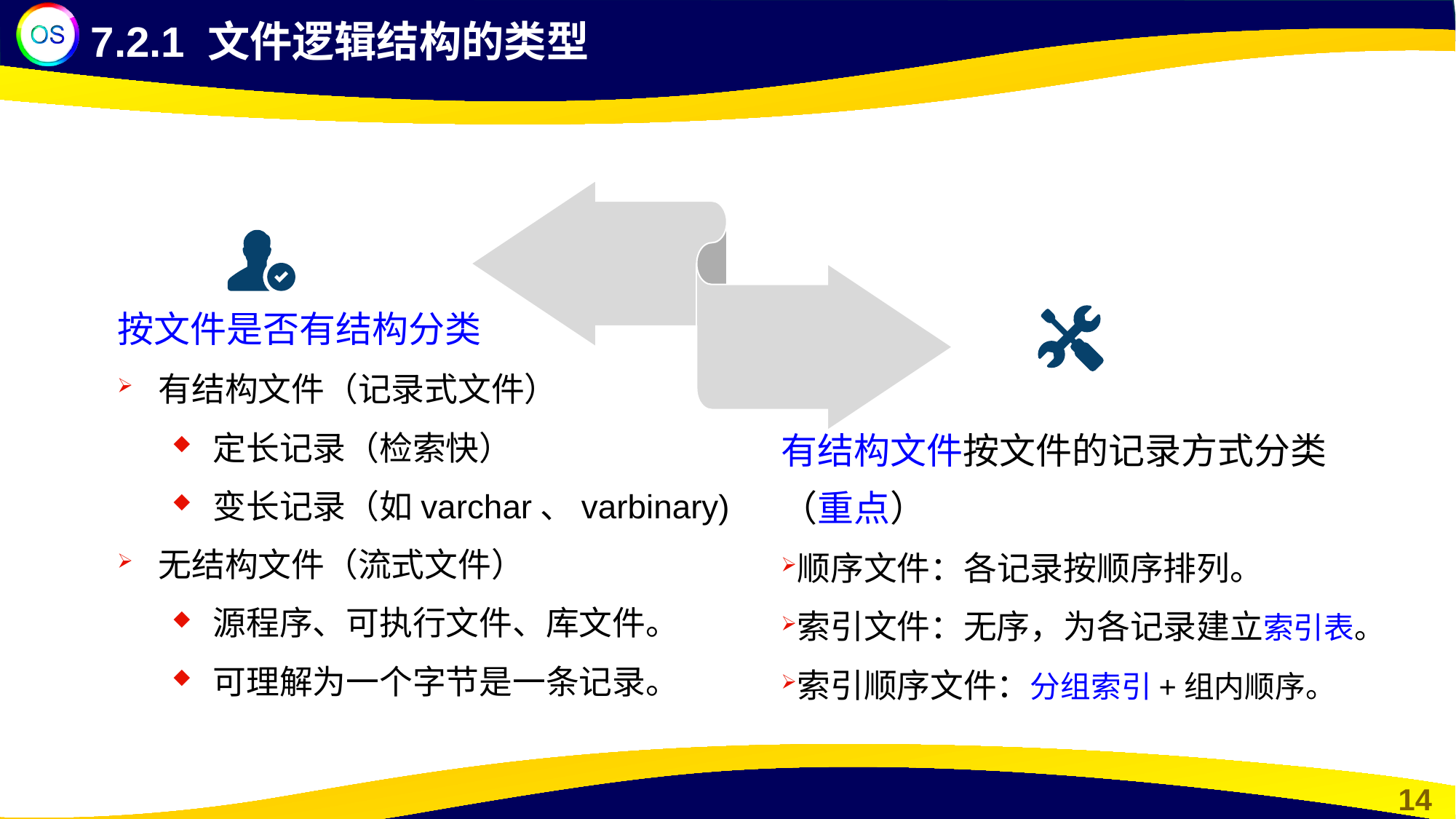

7.2.1 文件逻辑结构的类型

按文件是否有结构分类
有结构文件（记录式文件）
定长记录（检索快）
变长记录（如varchar、varbinary)
无结构文件（流式文件）
源程序、可执行文件、库文件。
可理解为一个字节是一条记录。

有结构文件按文件的记录方式分类（重点）
顺序文件：各记录按顺序排列。
索引文件：无序，为各记录建立索引表。
索引顺序文件：分组索引+组内顺序。